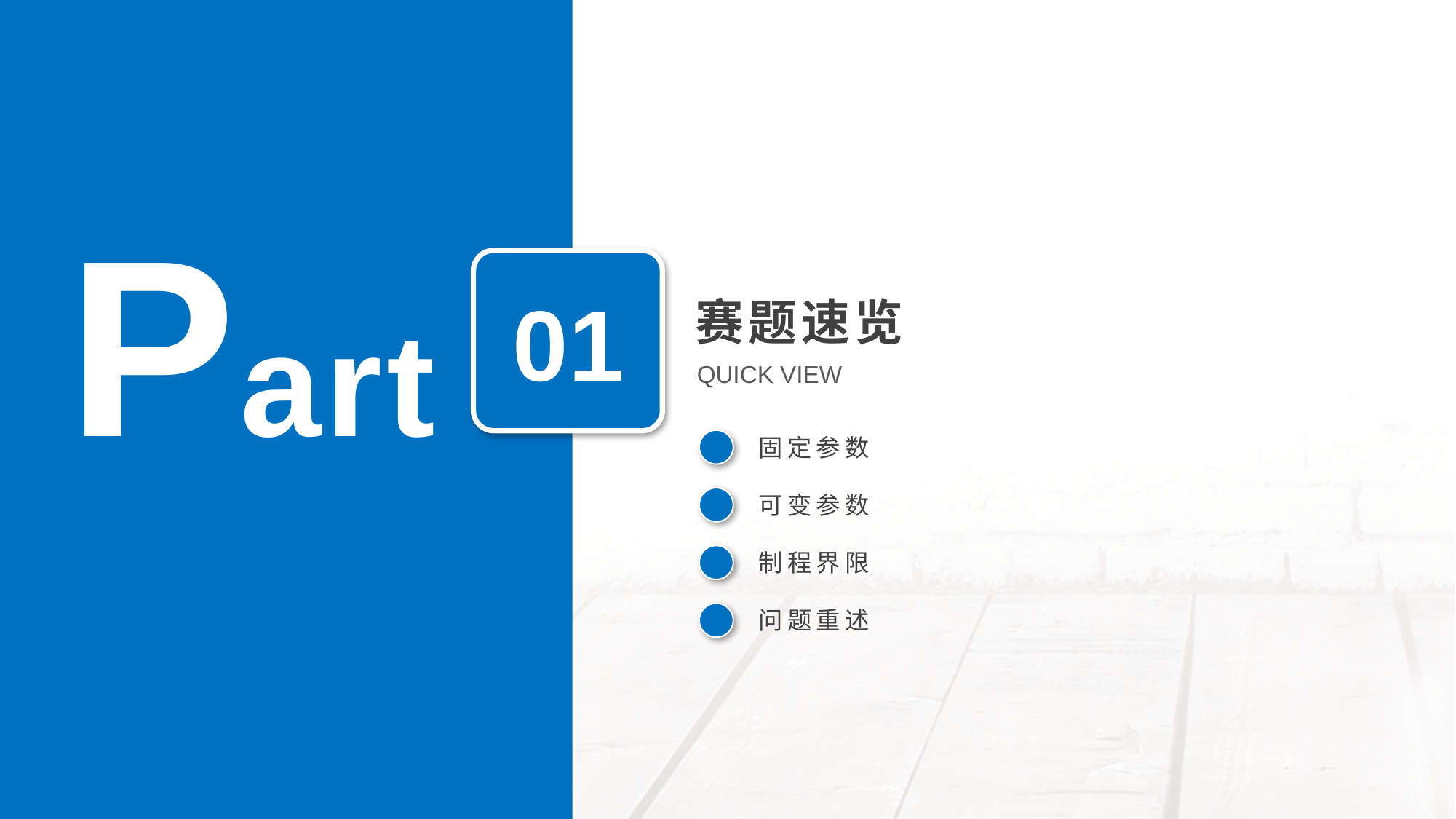

Part

01
赛题速览
QUICK VIEW
固定参数

可变参数

制程界限

问题重述